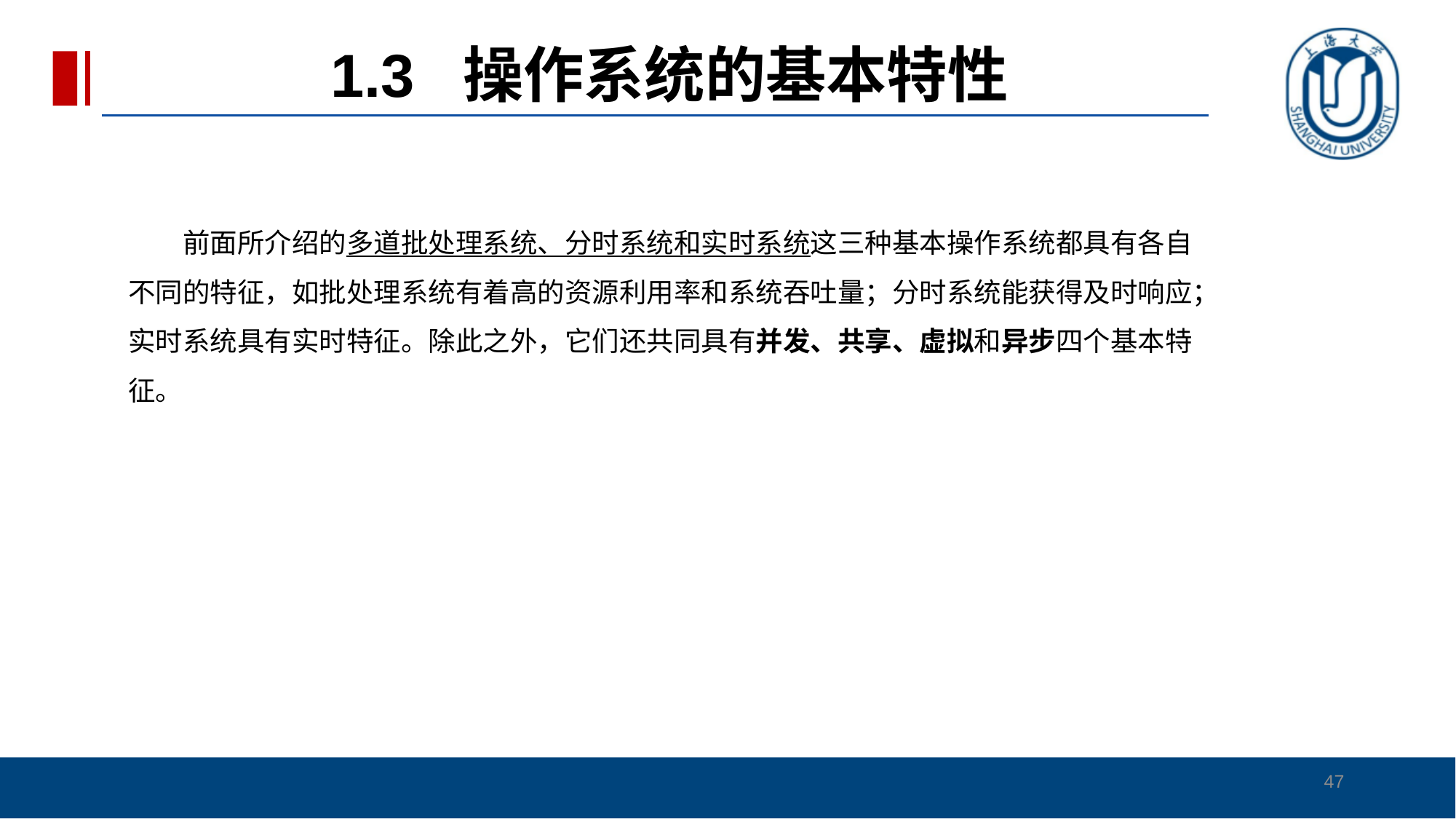

1.3  操作系统的基本特性
# 前面所介绍的多道批处理系统、分时系统和实时系统这三种基本操作系统都具有各自不同的特征，如批处理系统有着高的资源利用率和系统吞吐量；分时系统能获得及时响应；实时系统具有实时特征。除此之外，它们还共同具有并发、共享、虚拟和异步四个基本特征。
47